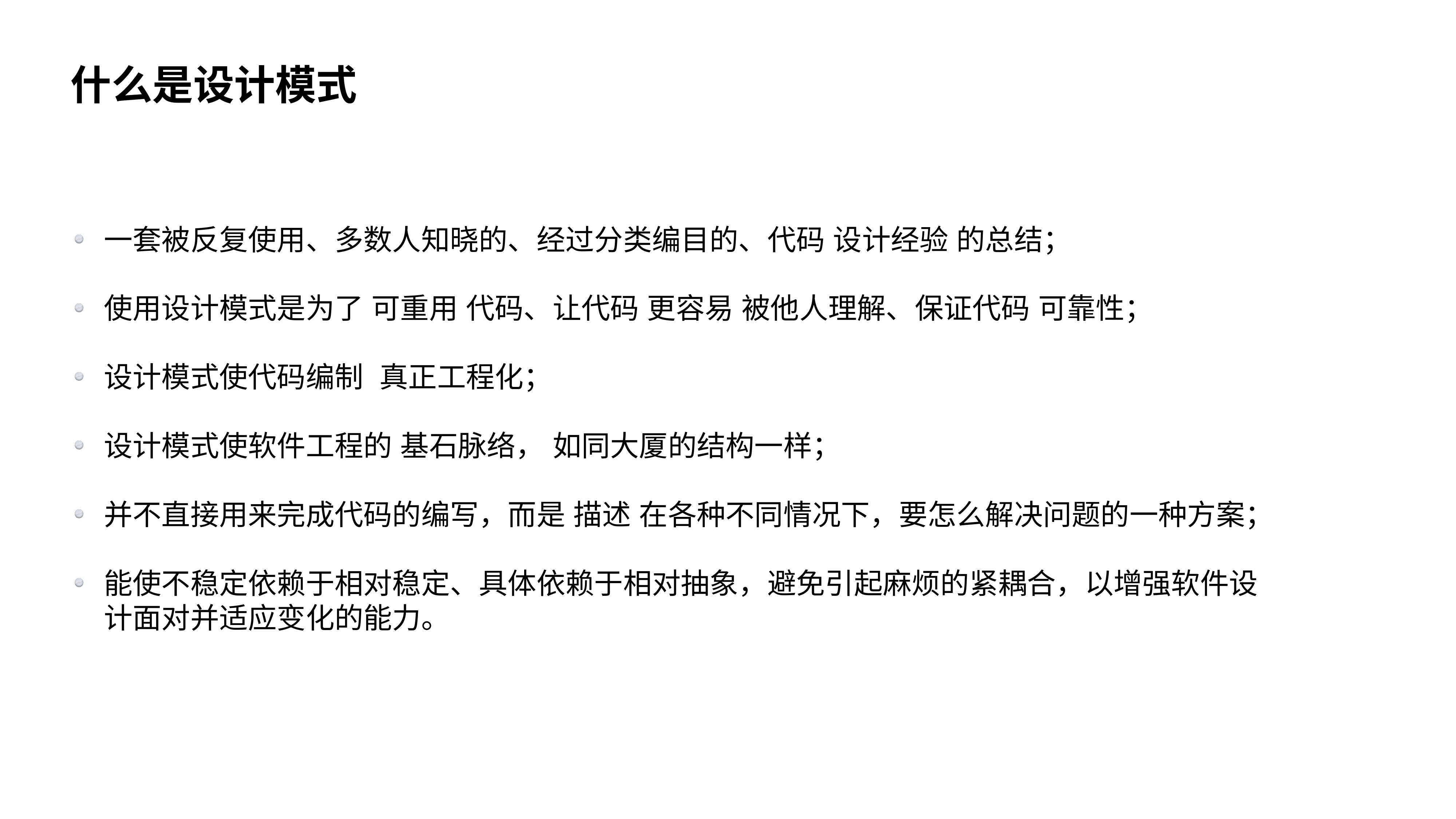

什么是设计模式
一套被反复使用、多数人知晓的、经过分类编目的、代码 设计经验 的总结；
使用设计模式是为了 可重用 代码、让代码 更容易 被他人理解、保证代码 可靠性；
设计模式使代码编制  真正工程化；
设计模式使软件工程的 基石脉络， 如同大厦的结构一样；
并不直接用来完成代码的编写，而是 描述 在各种不同情况下，要怎么解决问题的一种方案；
能使不稳定依赖于相对稳定、具体依赖于相对抽象，避免引起麻烦的紧耦合，以增强软件设计面对并适应变化的能力。